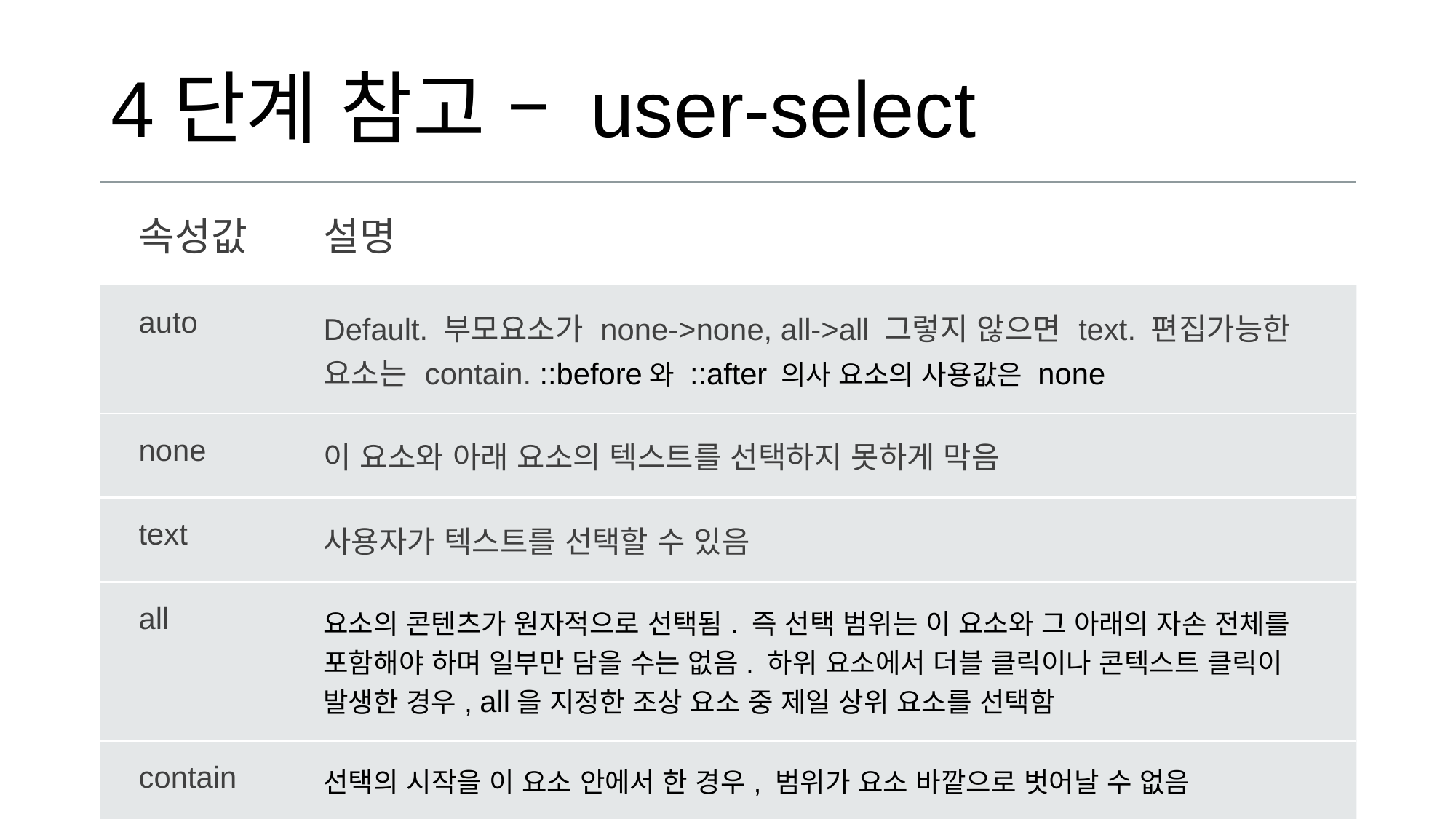

# 4단계 참고 – user-select

| 속성값 | 설명 |  |
| --- | --- | --- |
| auto | Default. 부모요소가 none->none, all->all 그렇지 않으면 text. 편집가능한 요소는 contain. ::before와 ::after 의사 요소의 사용값은 none |  |
| none | 이 요소와 아래 요소의 텍스트를 선택하지 못하게 막음 |  |
| text | 사용자가 텍스트를 선택할 수 있음 |  |
| all | 요소의 콘텐츠가 원자적으로 선택됨. 즉 선택 범위는 이 요소와 그 아래의 자손 전체를 포함해야 하며 일부만 담을 수는 없음. 하위 요소에서 더블 클릭이나 콘텍스트 클릭이 발생한 경우, all을 지정한 조상 요소 중 제일 상위 요소를 선택함 |  |
| contain | 선택의 시작을 이 요소 안에서 한 경우, 범위가 요소 바깥으로 벗어날 수 없음 |  |